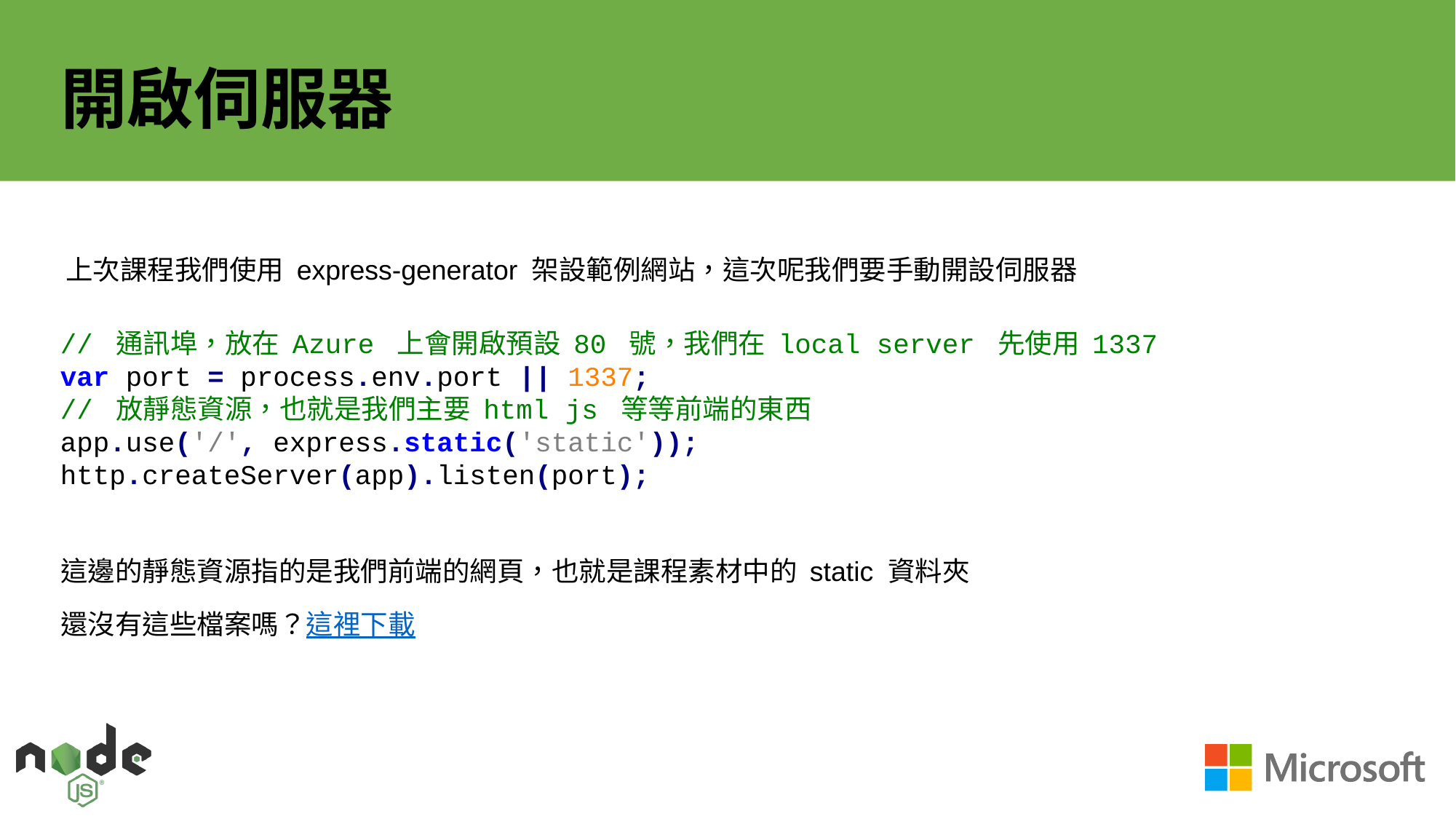

# 開啟伺服器
上次課程我們使用 express-generator 架設範例網站，這次呢我們要手動開設伺服器
// 通訊埠，放在 Azure 上會開啟預設 80 號，我們在 local server 先使用 1337
var port = process.env.port || 1337;
// 放靜態資源，也就是我們主要 html js 等等前端的東西
app.use('/', express.static('static')); http.createServer(app).listen(port);
這邊的靜態資源指的是我們前端的網頁，也就是課程素材中的 static 資料夾
還沒有這些檔案嗎？這裡下載